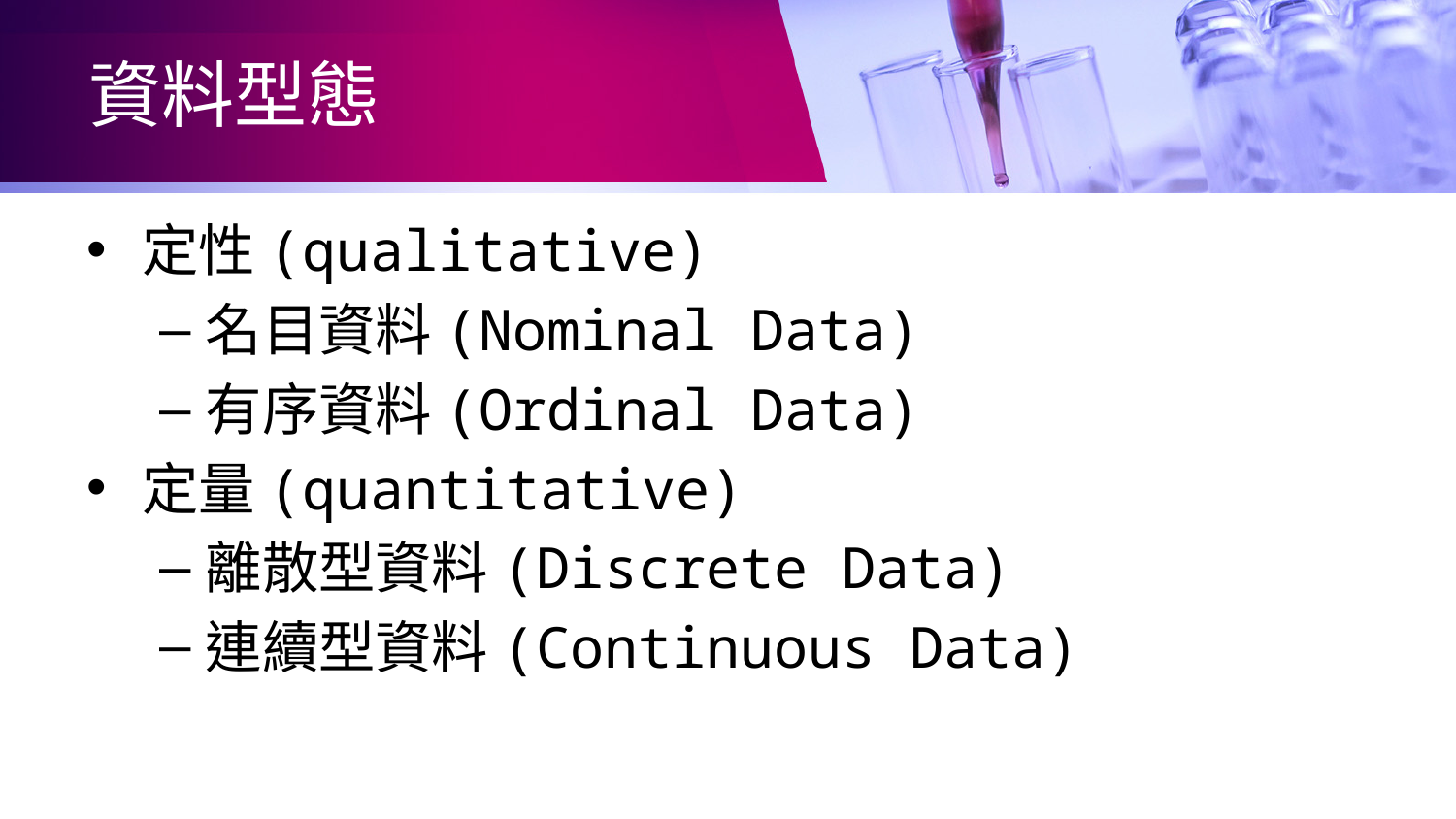

# 資料型態
定性(qualitative)
名目資料(Nominal Data)
有序資料(Ordinal Data)
定量(quantitative)
離散型資料(Discrete Data)
連續型資料(Continuous Data)